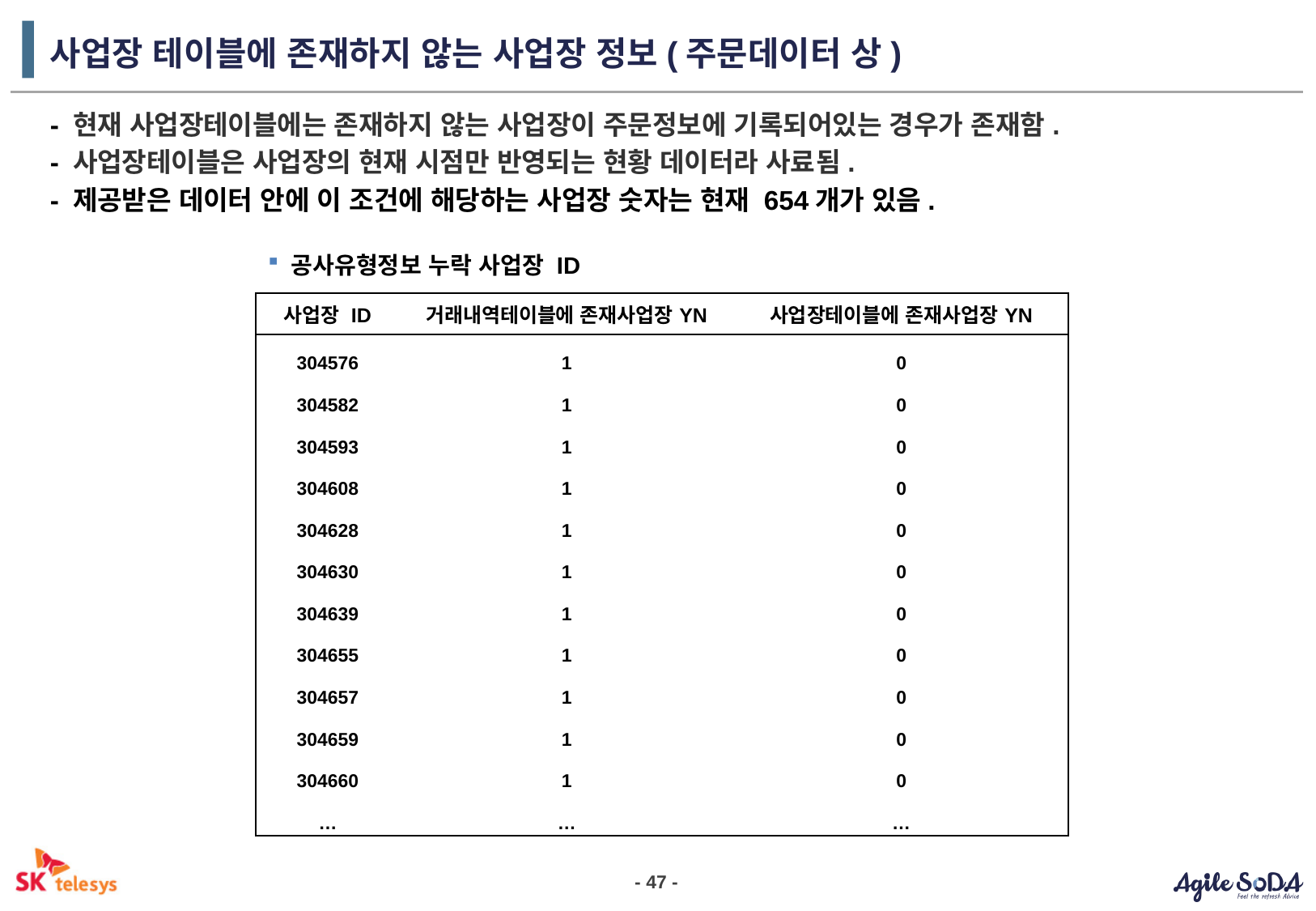

# 사업장 테이블에 존재하지 않는 사업장 정보(주문데이터 상)
- 현재 사업장테이블에는 존재하지 않는 사업장이 주문정보에 기록되어있는 경우가 존재함.
- 사업장테이블은 사업장의 현재 시점만 반영되는 현황 데이터라 사료됨.
- 제공받은 데이터 안에 이 조건에 해당하는 사업장 숫자는 현재 654개가 있음.
공사유형정보 누락 사업장 ID
| 사업장 ID | 거래내역테이블에 존재사업장YN | 사업장테이블에 존재사업장YN |
| --- | --- | --- |
| 304576 | 1 | 0 |
| 304582 | 1 | 0 |
| 304593 | 1 | 0 |
| 304608 | 1 | 0 |
| 304628 | 1 | 0 |
| 304630 | 1 | 0 |
| 304639 | 1 | 0 |
| 304655 | 1 | 0 |
| 304657 | 1 | 0 |
| 304659 | 1 | 0 |
| 304660 | 1 | 0 |
| … | … | … |